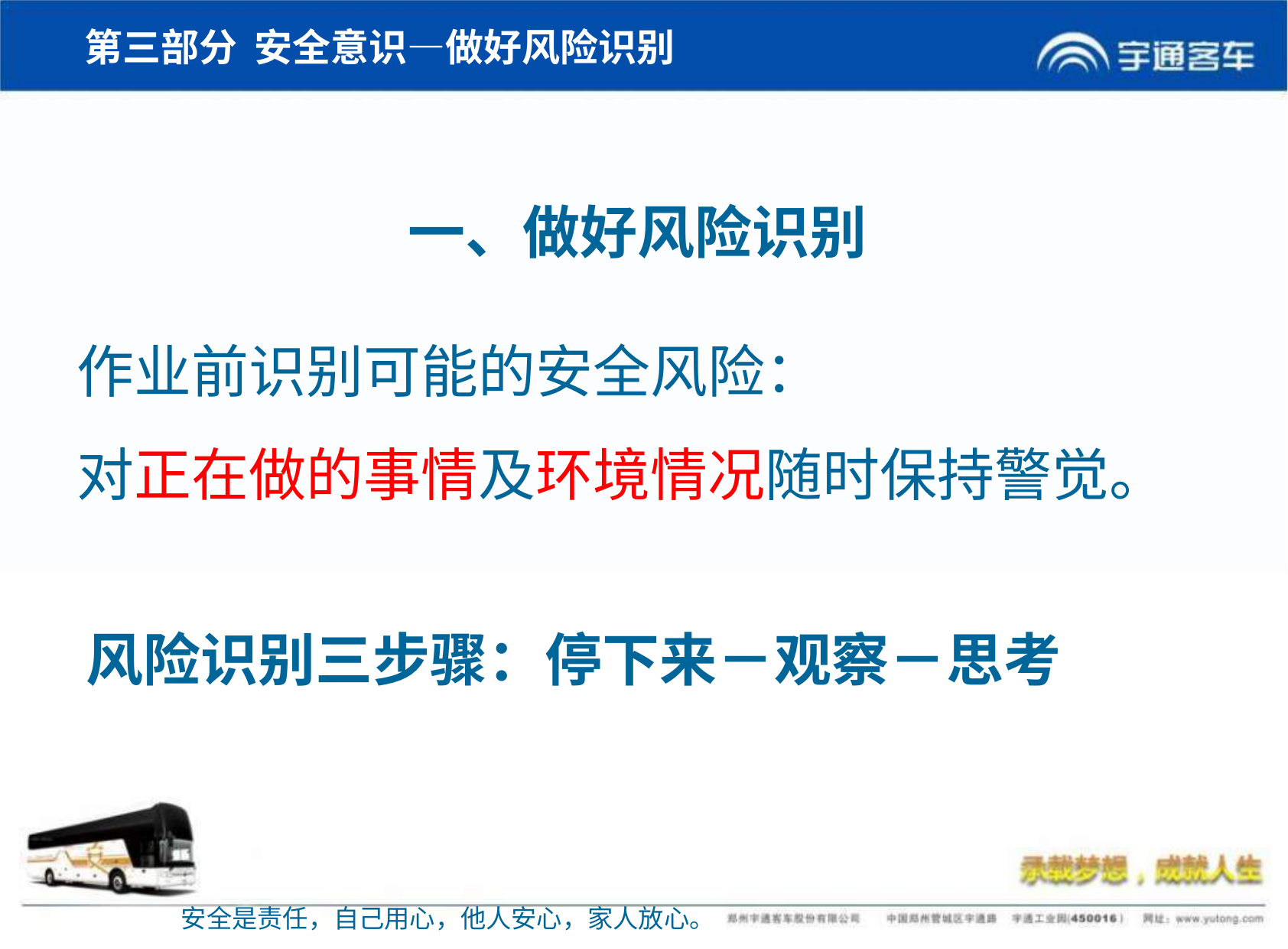

第三部分  安全意识—做好风险识别
一、做好风险识别
作业前识别可能的安全风险：
对正在做的事情及环境情况随时保持警觉。

风险识别三步骤：停下来－观察－思考